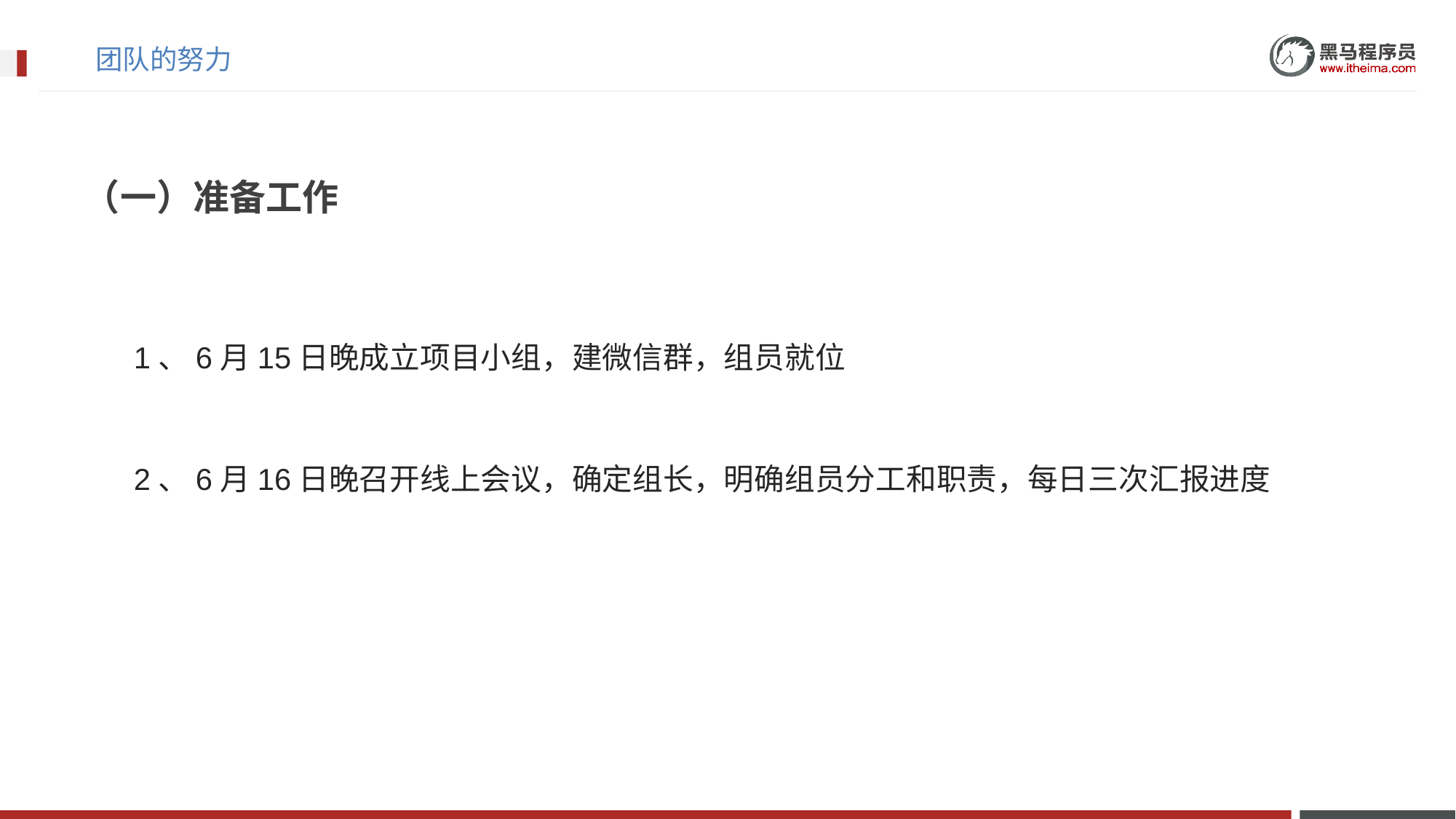

# 团队的努力
（一）准备工作
      1、6月15日晚成立项目小组，建微信群，组员就位

      2、6月16日晚召开线上会议，确定组长，明确组员分工和职责，每日三次汇报进度